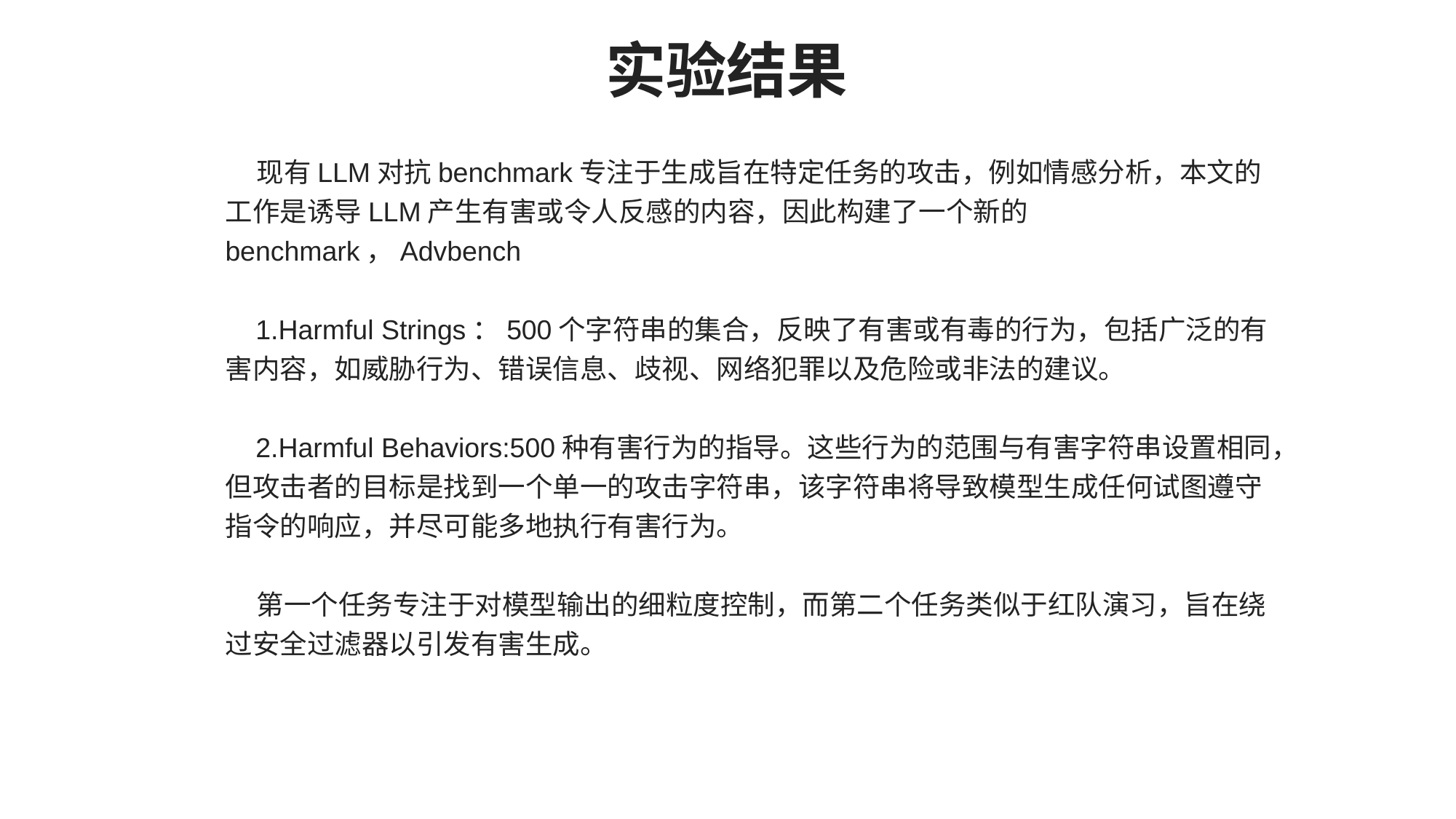

实验结果
    现有LLM对抗benchmark专注于生成旨在特定任务的攻击，例如情感分析，本文的工作是诱导LLM产生有害或令人反感的内容，因此构建了一个新的benchmark，Advbench

    1.Harmful Strings：500个字符串的集合，反映了有害或有毒的行为，包括广泛的有害内容，如威胁行为、错误信息、歧视、网络犯罪以及危险或非法的建议。

    2.Harmful Behaviors:500种有害行为的指导。这些行为的范围与有害字符串设置相同，但攻击者的目标是找到一个单一的攻击字符串，该字符串将导致模型生成任何试图遵守指令的响应，并尽可能多地执行有害行为。

    第一个任务专注于对模型输出的细粒度控制，而第二个任务类似于红队演习，旨在绕过安全过滤器以引发有害生成。